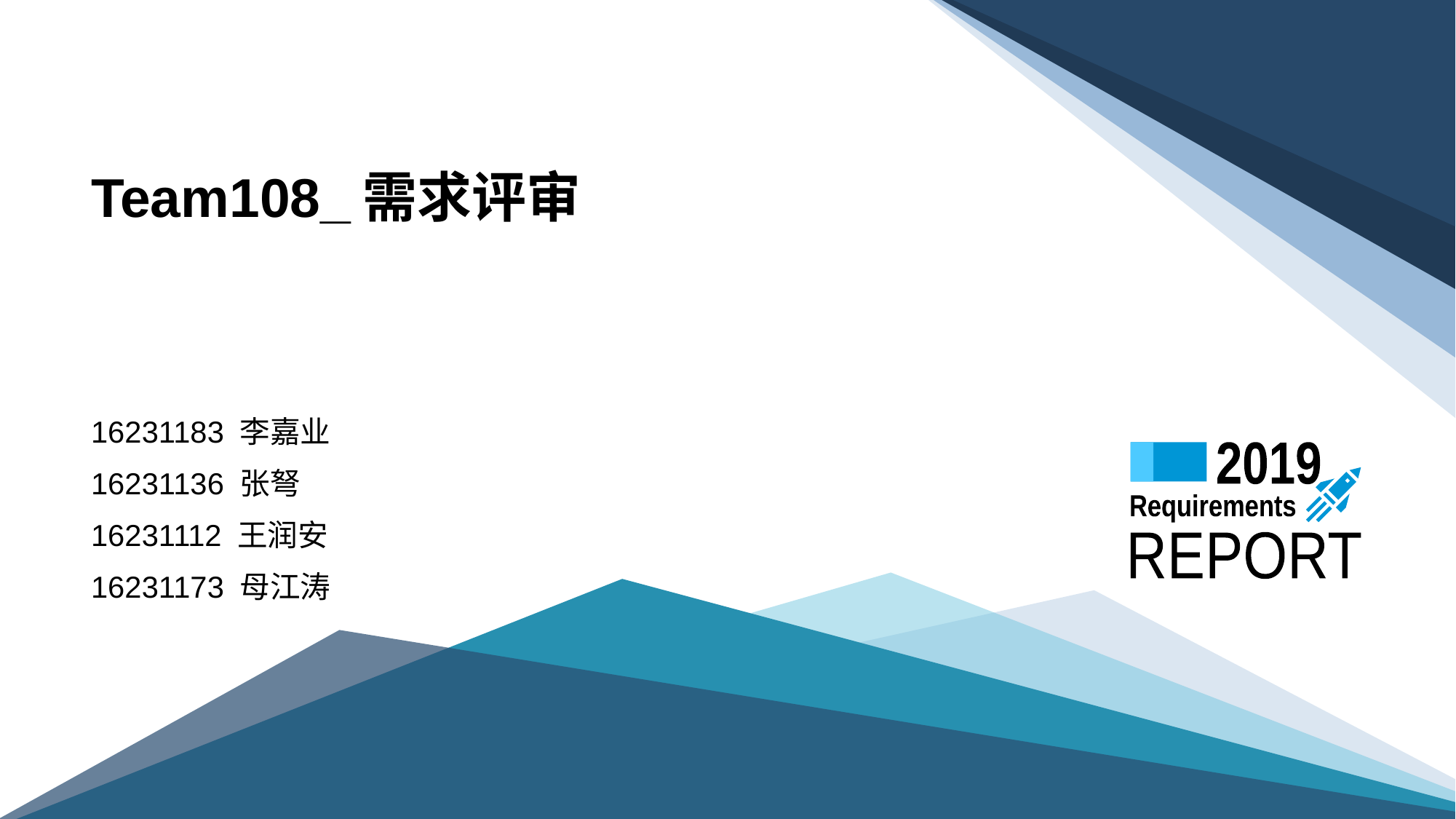

# Team108_需求评审

2019
Requirements
REPORT

16231183 李嘉业
16231136 张弩
16231112 王润安
16231173 母江涛